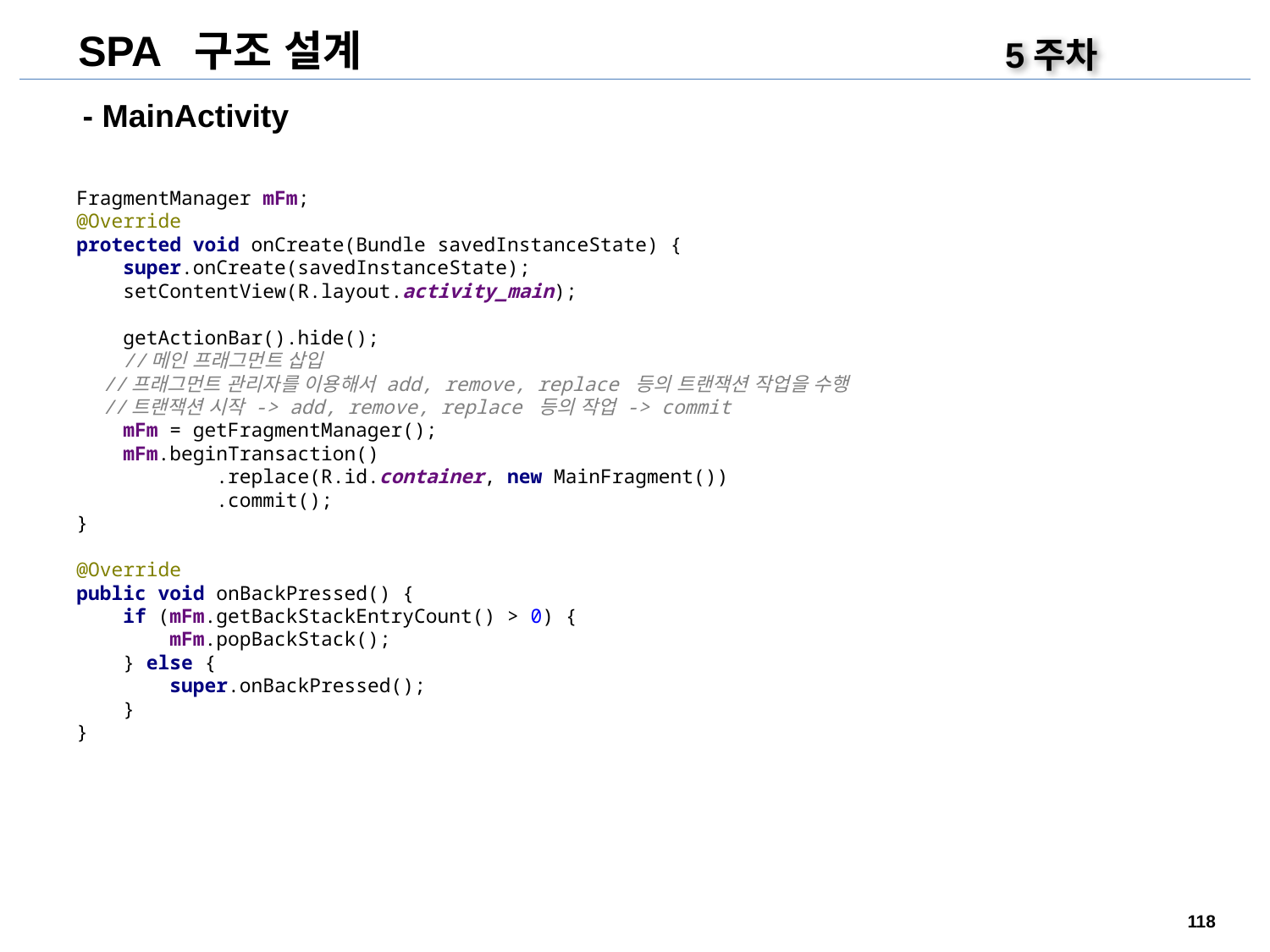

SPA  구조 설계
5주차
- MainActivity
FragmentManager mFm;
@Override
protected void onCreate(Bundle savedInstanceState) {
    super.onCreate(savedInstanceState);
    setContentView(R.layout.activity_main);
    getActionBar().hide();
    //메인 프래그먼트 삽입
    //프래그먼트 관리자를 이용해서 add, remove, replace 등의 트랜잭션 작업을 수행
    //트랜잭션 시작 -> add, remove, replace 등의 작업 -> commit
    mFm = getFragmentManager();
    mFm.beginTransaction()
            .replace(R.id.container, new MainFragment())
            .commit();
}
@Override
public void onBackPressed() {
    if (mFm.getBackStackEntryCount() > 0) {
        mFm.popBackStack();
    } else {
        super.onBackPressed();
    }
}